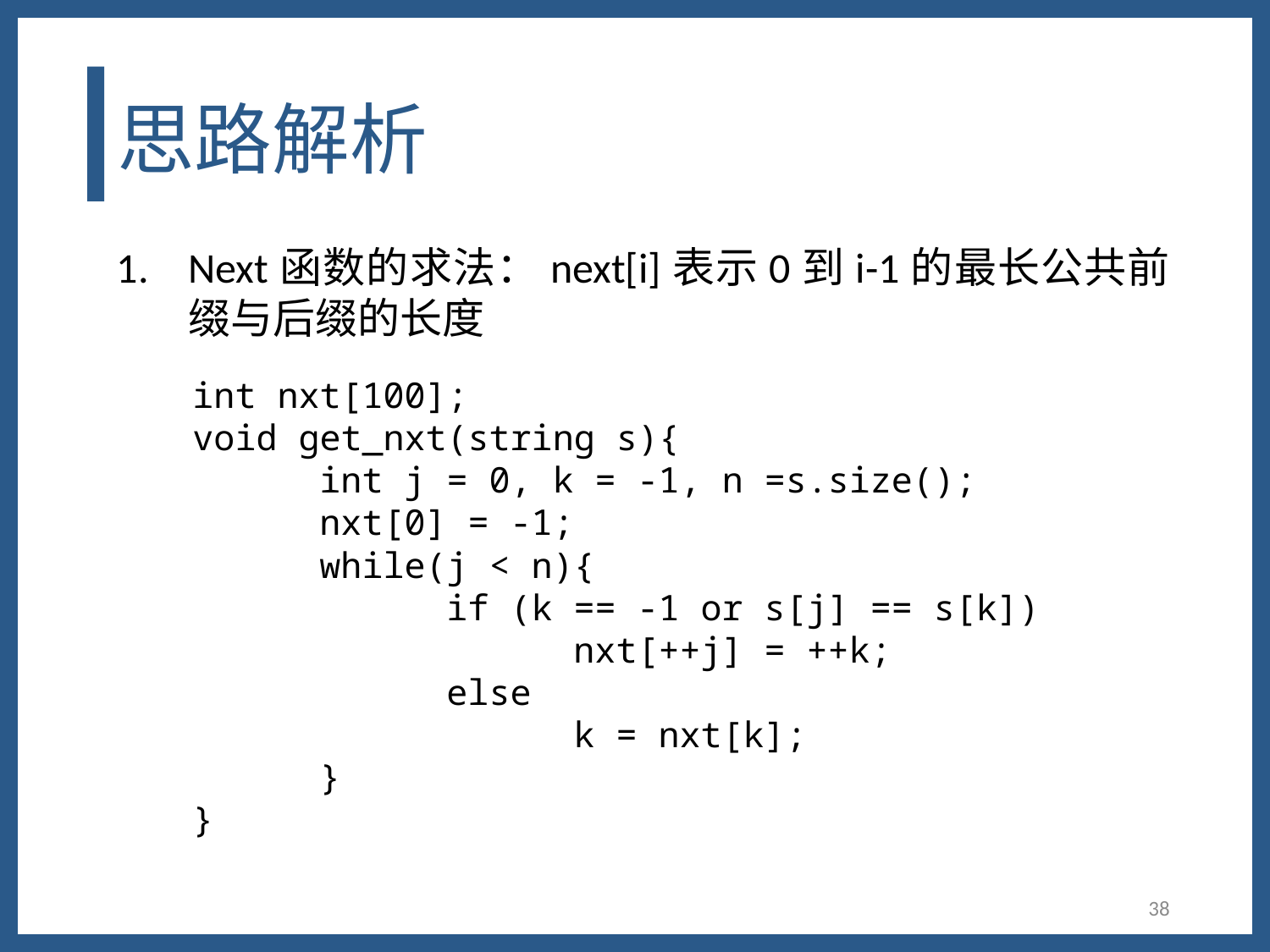

# 思路解析
Next函数的求法：next[i]表示0到i-1的最长公共前缀与后缀的长度
int nxt[100];
void get_nxt(string s){
	int j = 0, k = -1, n =s.size();
	nxt[0] = -1;
	while(j < n){
		if (k == -1 or s[j] == s[k])
			nxt[++j] = ++k;
		else
			k = nxt[k];
	}
}
38